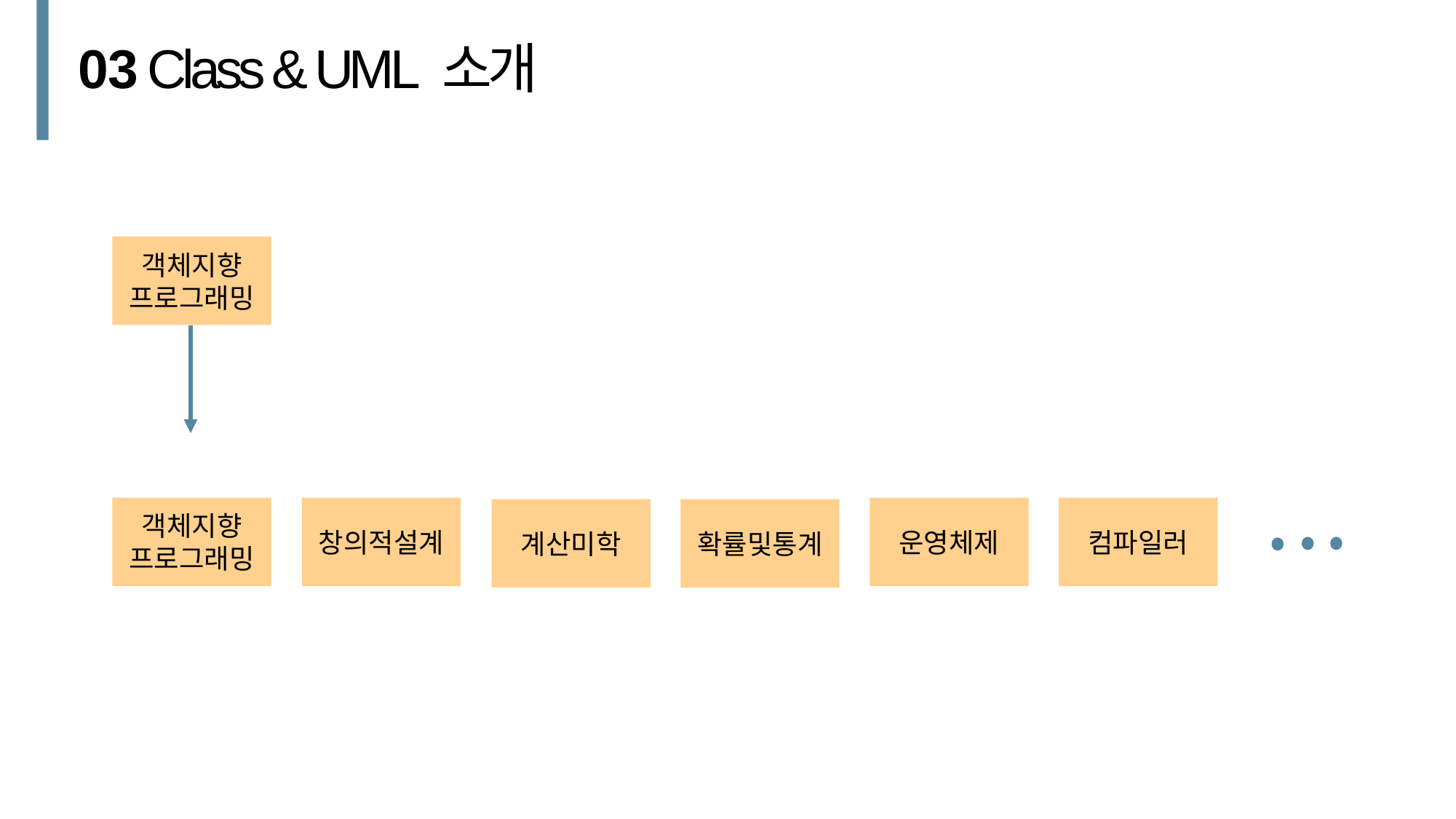

03
Class & UML 소개
객체지향
프로그래밍
객체지향
프로그래밍
창의적설계
운영체제
컴파일러
계산미학
확률및통계